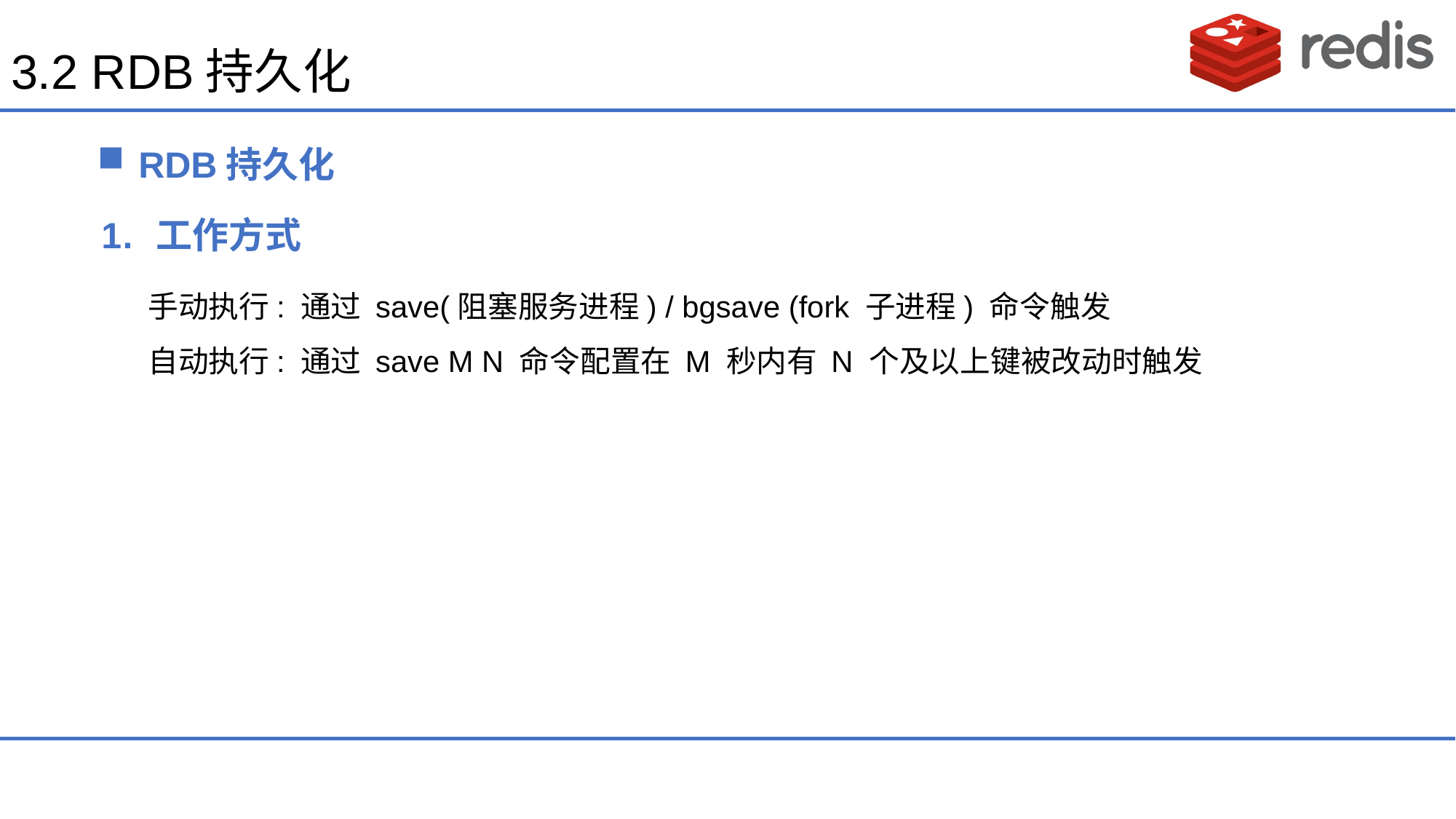

# 3.2 RDB持久化
RDB持久化
工作方式
      手动执行: 通过 save(阻塞服务进程) / bgsave (fork 子进程) 命令触发
      自动执行: 通过 save M N 命令配置在 M 秒内有 N 个及以上键被改动时触发